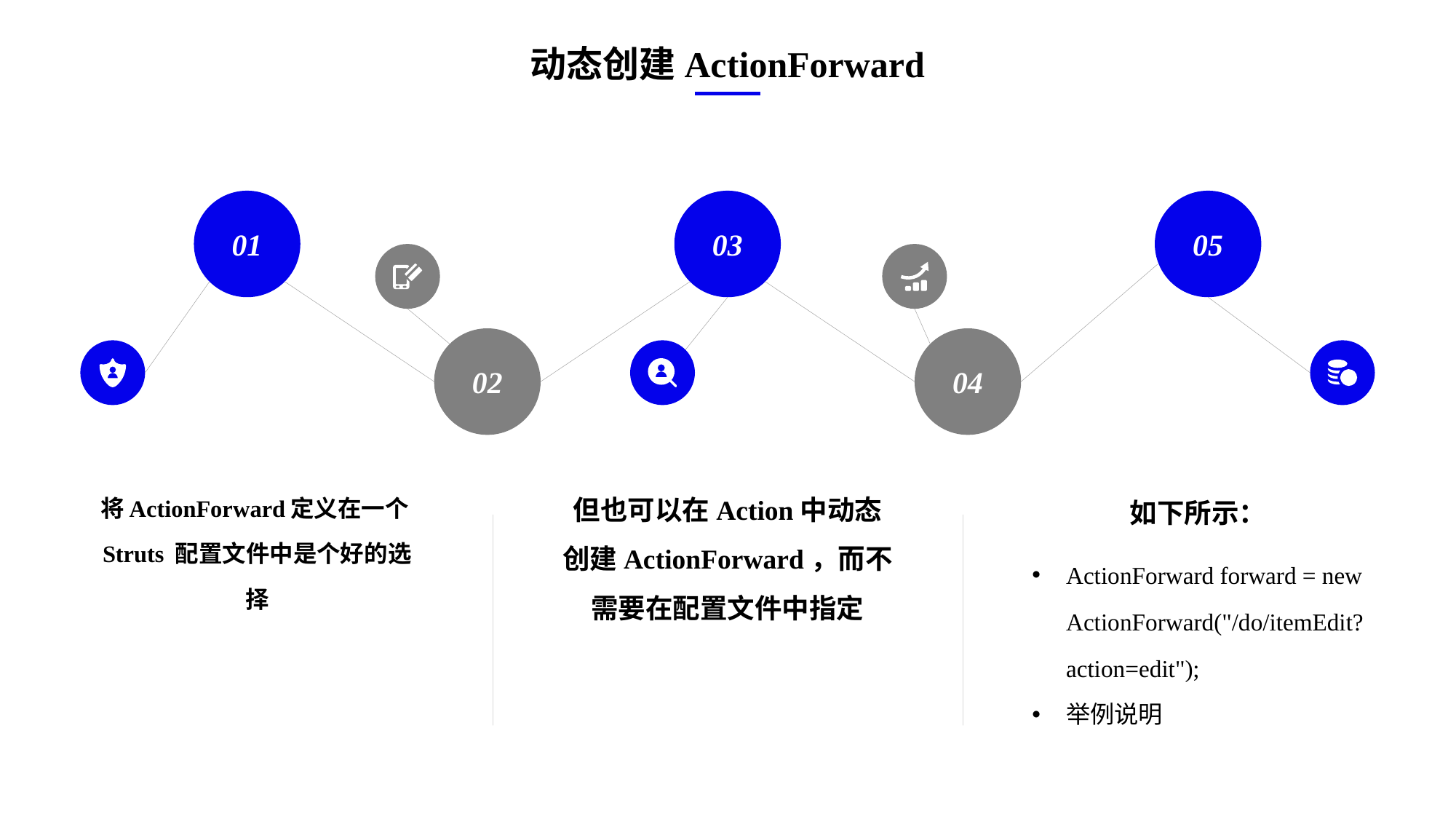

动态创建ActionForward
01
03
05

02
04

e7d195523061f1c0ae0eb3eed39d2bcef4622b2499a05fe6567B54A876BEB457BD1EB8EBE9915191D1FA2E860D28D251AB291D9CBBDD28D4BD16020FD75D8281481517FC21E86E4C931520AFA1087E92E357E3DB373CA326F6F926B1A67F681E99E875FFD293B2C32B3919AE4D43F9436862A7DD54F9346DF3662D8AB7319030EF75D53FF682DE13
将ActionForward定义在一个Struts 配置文件中是个好的选择
但也可以在Action中动态创建ActionForward，而不需要在配置文件中指定
如下所示：
ActionForward forward = new ActionForward("/do/itemEdit?action=edit");
举例说明